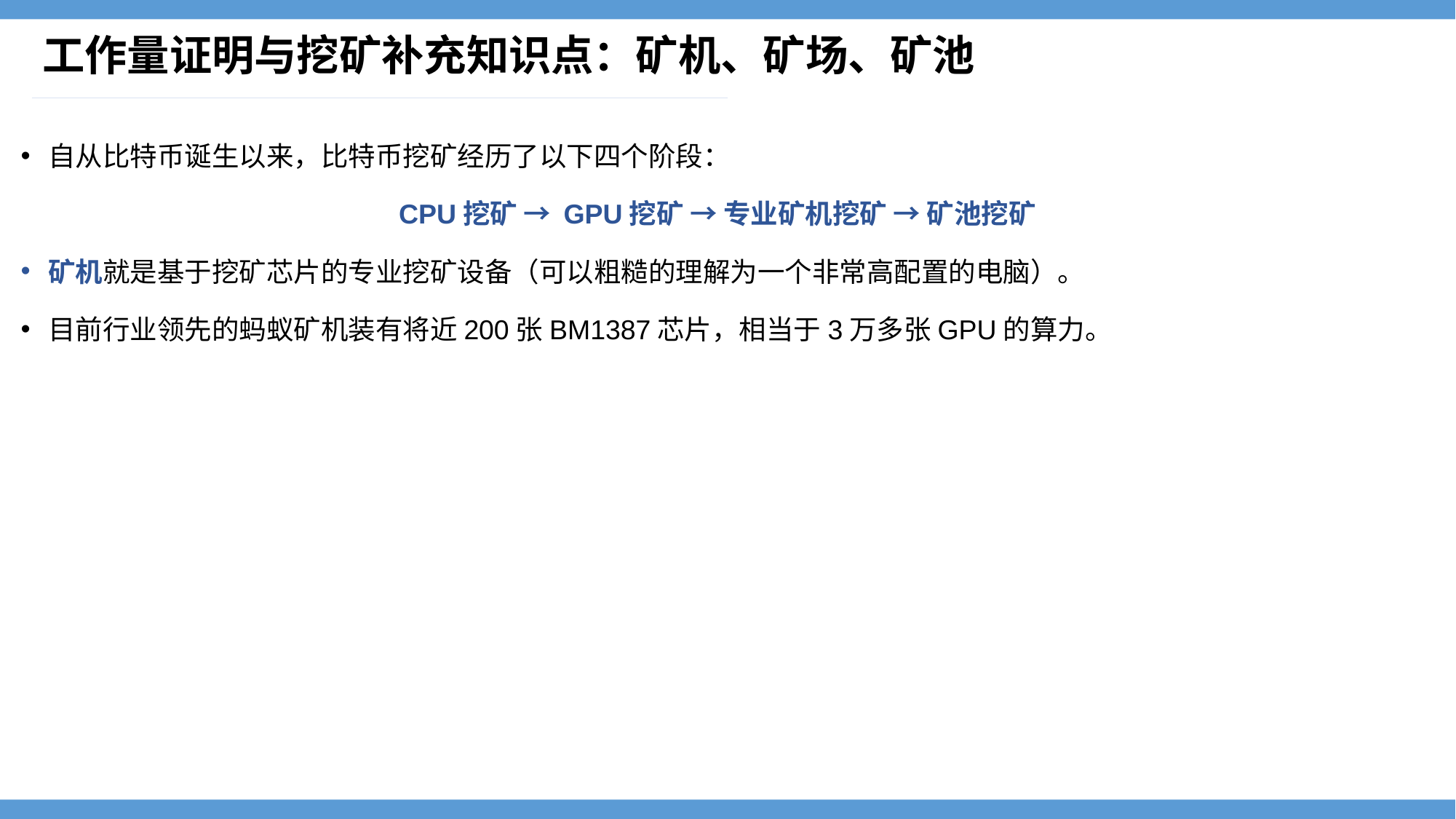

# 工作量证明与挖矿补充知识点：矿机、矿场、矿池
自从比特币诞生以来，比特币挖矿经历了以下四个阶段：
CPU挖矿 → GPU挖矿 → 专业矿机挖矿 → 矿池挖矿
矿机就是基于挖矿芯片的专业挖矿设备（可以粗糙的理解为一个非常高配置的电脑）。
目前行业领先的蚂蚁矿机装有将近200张BM1387芯片，相当于3万多张GPU的算力。